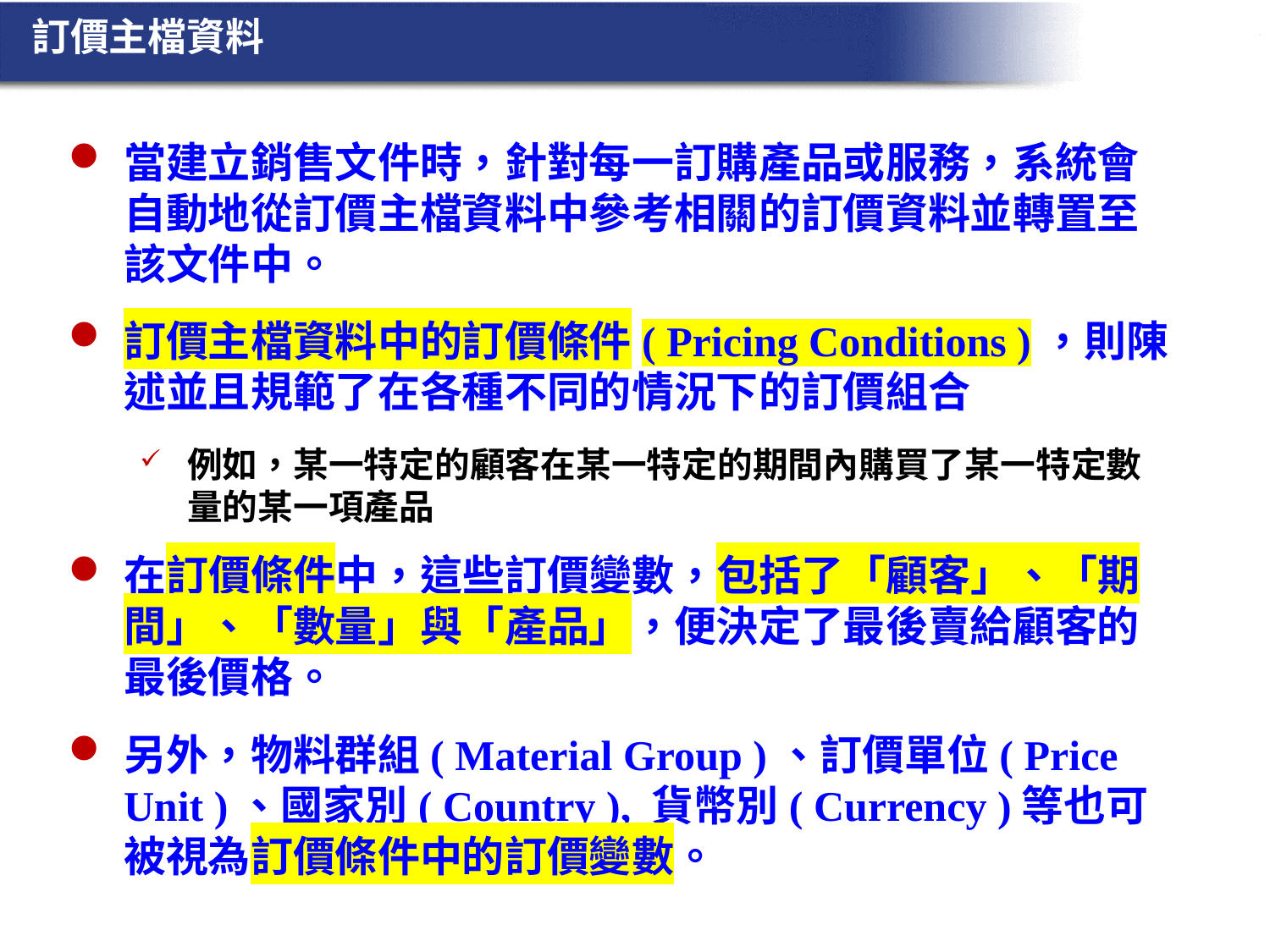

訂價主檔資料
當建立銷售文件時，針對每一訂購產品或服務，系統會自動地從訂價主檔資料中參考相關的訂價資料並轉置至該文件中。
訂價主檔資料中的訂價條件( Pricing Conditions )，則陳述並且規範了在各種不同的情況下的訂價組合
例如，某一特定的顧客在某一特定的期間內購買了某一特定數量的某一項產品
在訂價條件中，這些訂價變數，包括了「顧客」、「期間」、「數量」與「產品」，便決定了最後賣給顧客的最後價格。
另外，物料群組( Material Group )、訂價單位( Price Unit )、國家別( Country ), 貨幣別( Currency )等也可被視為訂價條件中的訂價變數。